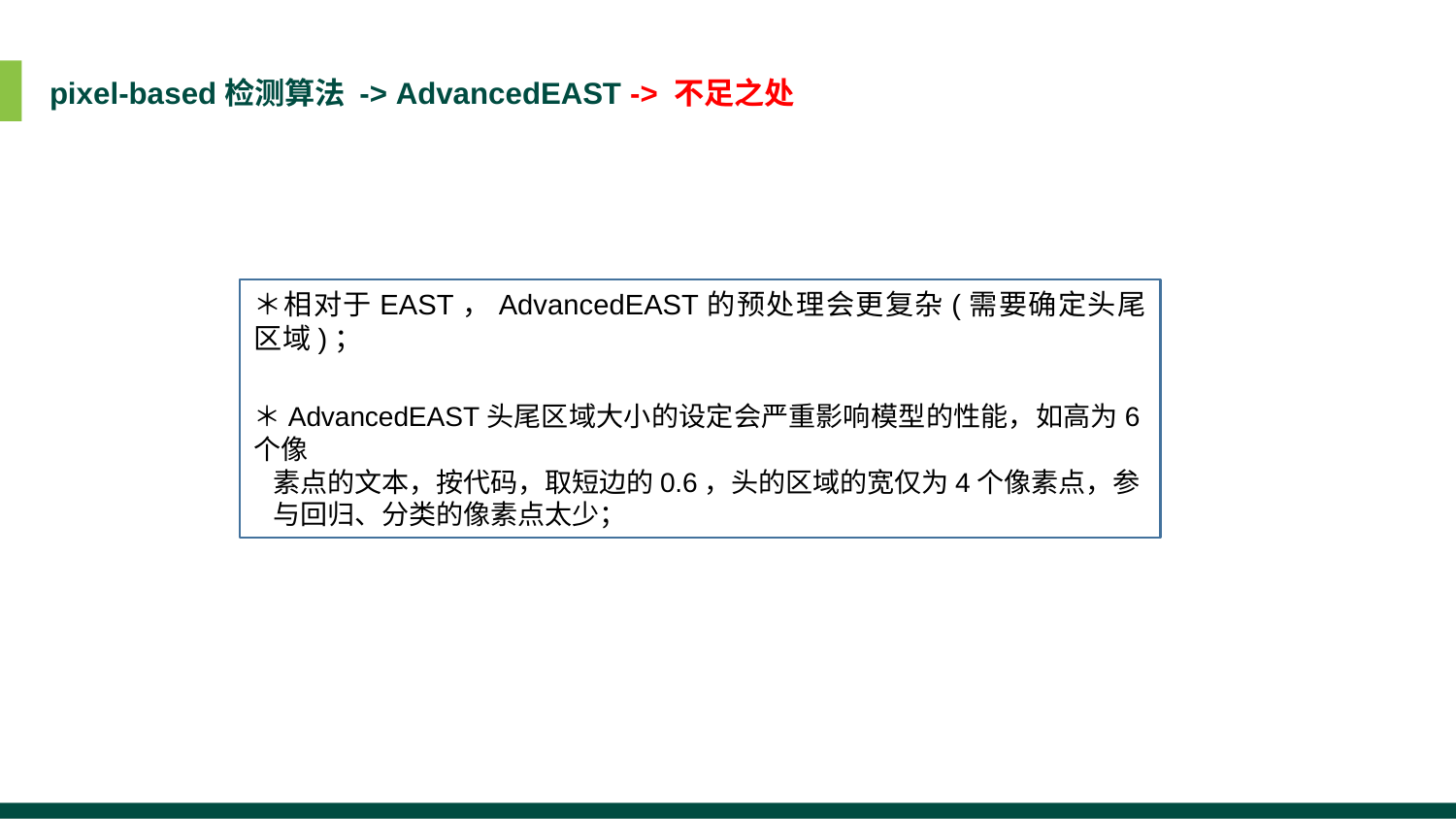

pixel-based检测算法 -> AdvancedEAST -> 不足之处
＊相对于EAST，AdvancedEAST的预处理会更复杂(需要确定头尾区域)；

＊AdvancedEAST头尾区域大小的设定会严重影响模型的性能，如高为6个像
  素点的文本，按代码，取短边的0.6，头的区域的宽仅为4个像素点，参
  与回归、分类的像素点太少；